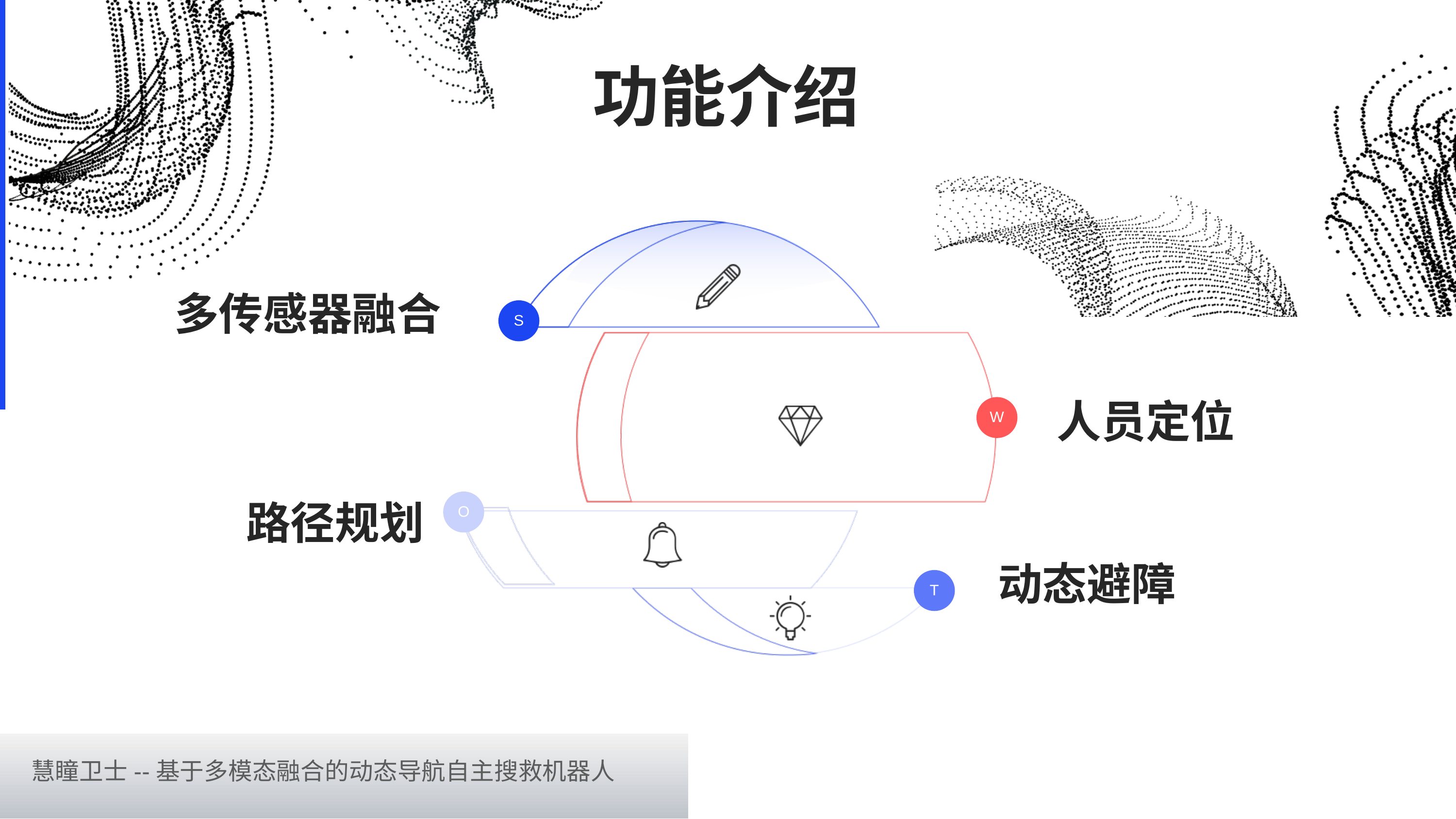

功能介绍

多传感器融合

S

人员定位

W

路径规划

O

动态避障

T

START→

慧瞳卫士--基于多模态融合的动态导航自主搜救机器人